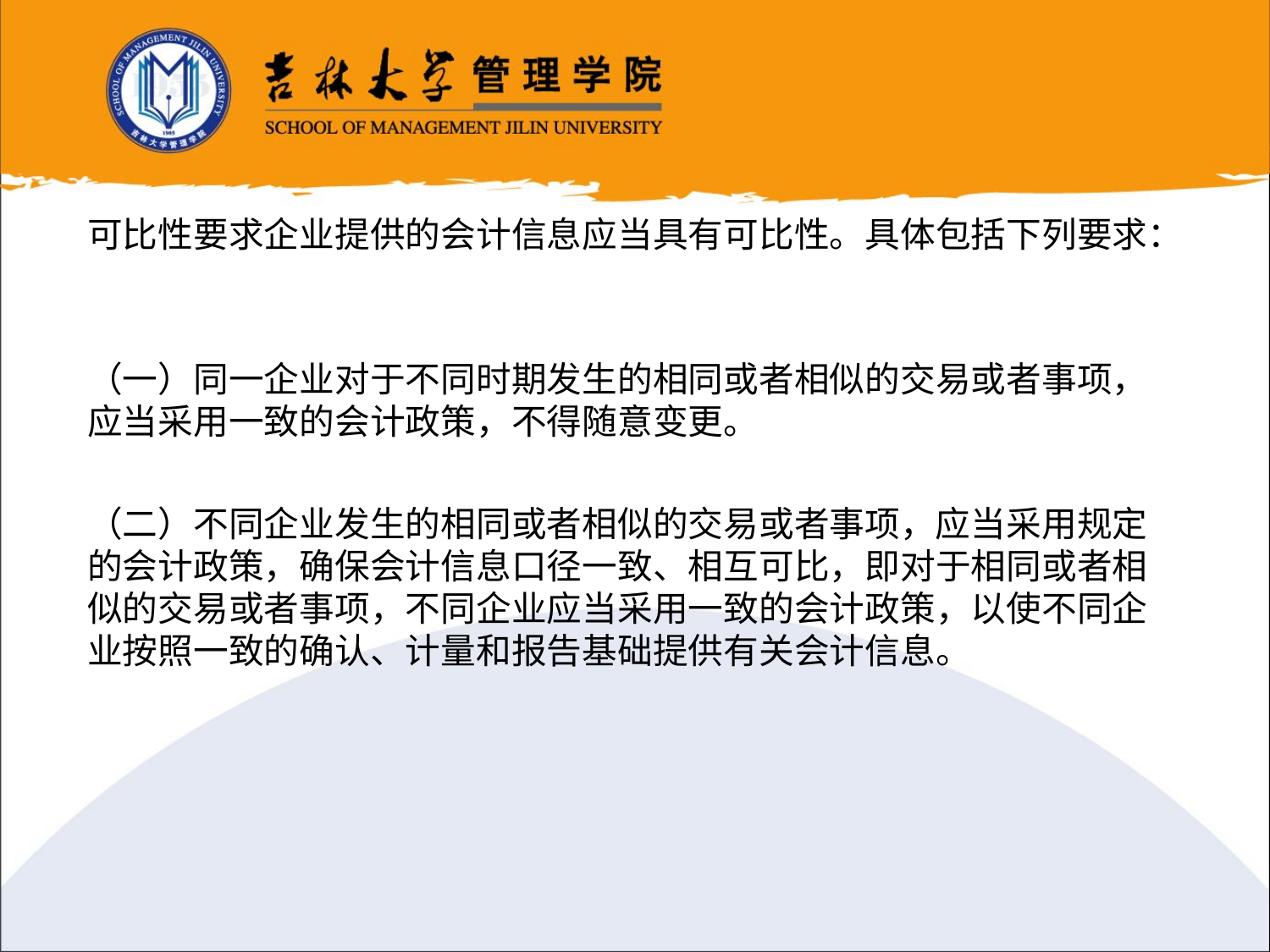

可比性要求企业提供的会计信息应当具有可比性。具体包括下列要求：
（一）同一企业对于不同时期发生的相同或者相似的交易或者事项，应当采用一致的会计政策，不得随意变更。
（二）不同企业发生的相同或者相似的交易或者事项，应当采用规定的会计政策，确保会计信息口径一致、相互可比，即对于相同或者相似的交易或者事项，不同企业应当采用一致的会计政策，以使不同企业按照一致的确认、计量和报告基础提供有关会计信息。